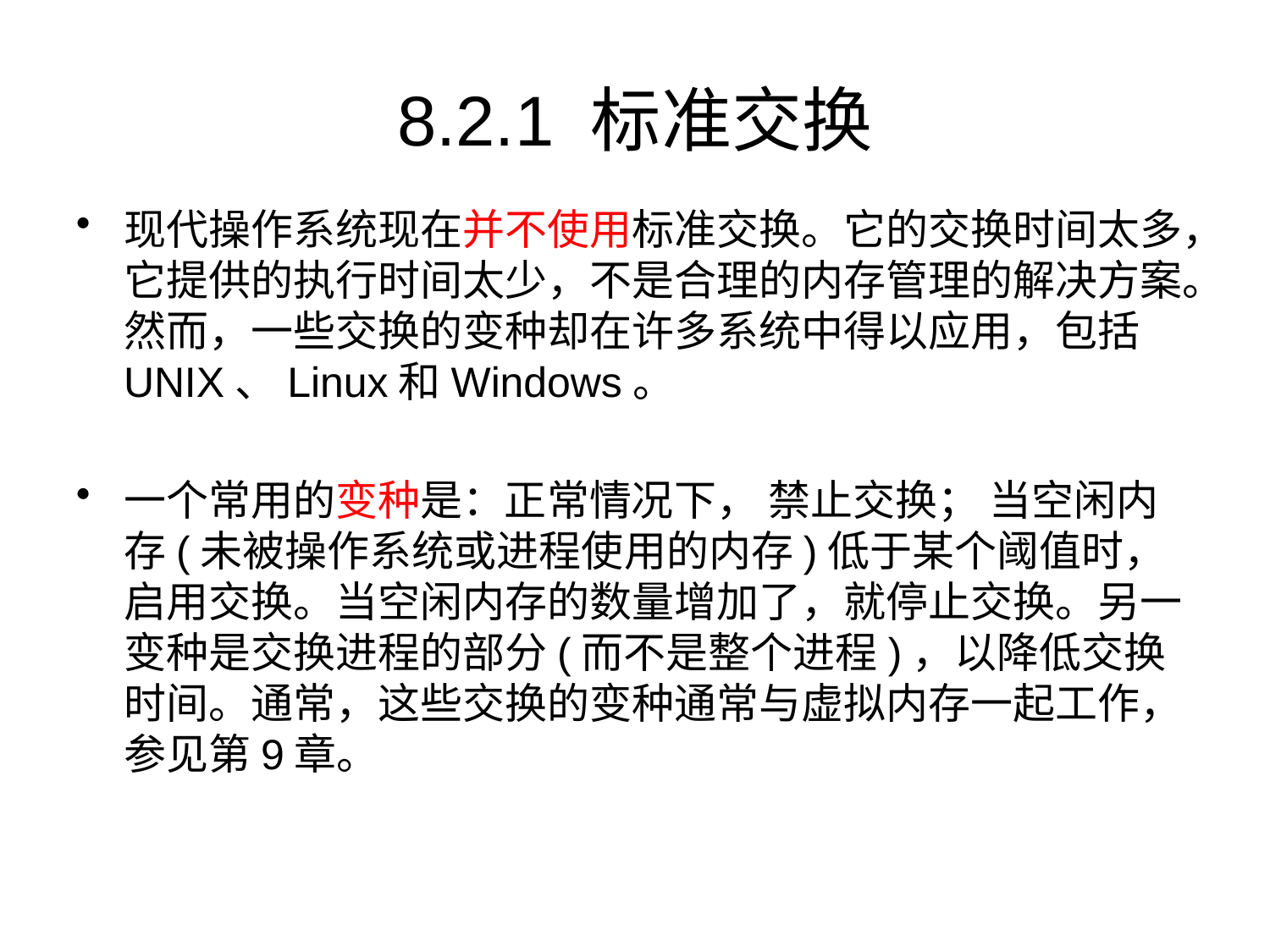

# 8.2.1 标准交换
现代操作系统现在并不使用标准交换。它的交换时间太多，它提供的执行时间太少，不是合理的内存管理的解决方案。然而，一些交换的变种却在许多系统中得以应用，包括UNIX、Linux和Windows。

一个常用的变种是：正常情况下， 禁止交换； 当空闲内存(未被操作系统或进程使用的内存)低于某个阈值时，启用交换。当空闲内存的数量增加了，就停止交换。另一变种是交换进程的部分(而不是整个进程)，以降低交换时间。通常，这些交换的变种通常与虚拟内存一起工作，参见第9章。